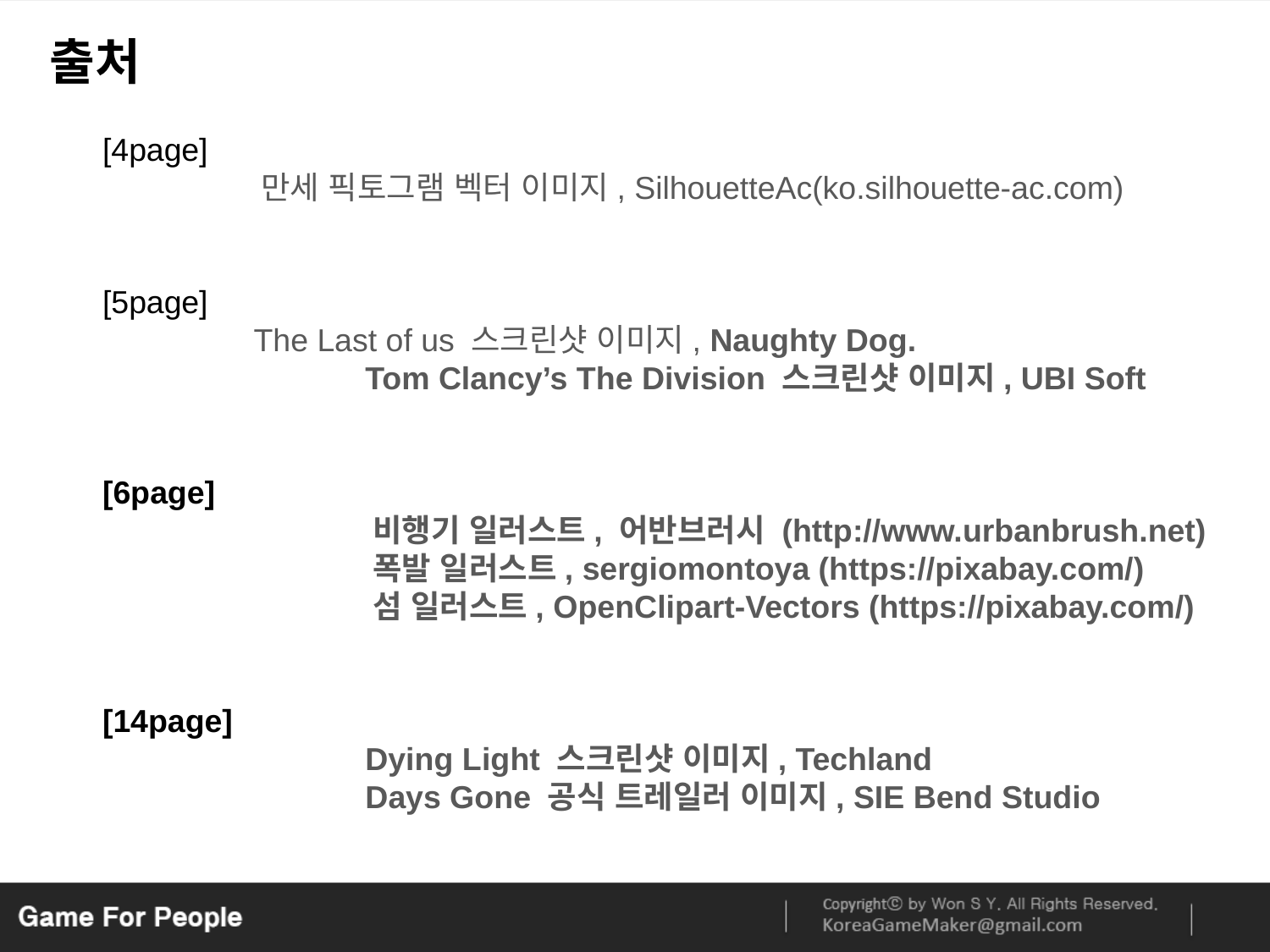

출처
[4page]
                 만세 픽토그램 벡터 이미지, SilhouetteAc(ko.silhouette-ac.com)

[5page]
                 The Last of us 스크린샷 이미지, Naughty Dog.
               	 Tom Clancy’s The Division 스크린샷 이미지, UBI Soft

[6page]
		 비행기 일러스트, 어반브러시 (http://www.urbanbrush.net)
		 폭발 일러스트, sergiomontoya (https://pixabay.com/)
		 섬 일러스트, OpenClipart-Vectors (https://pixabay.com/)
[14page]
		 Dying Light 스크린샷 이미지, Techland
		 Days Gone 공식 트레일러 이미지, SIE Bend Studio